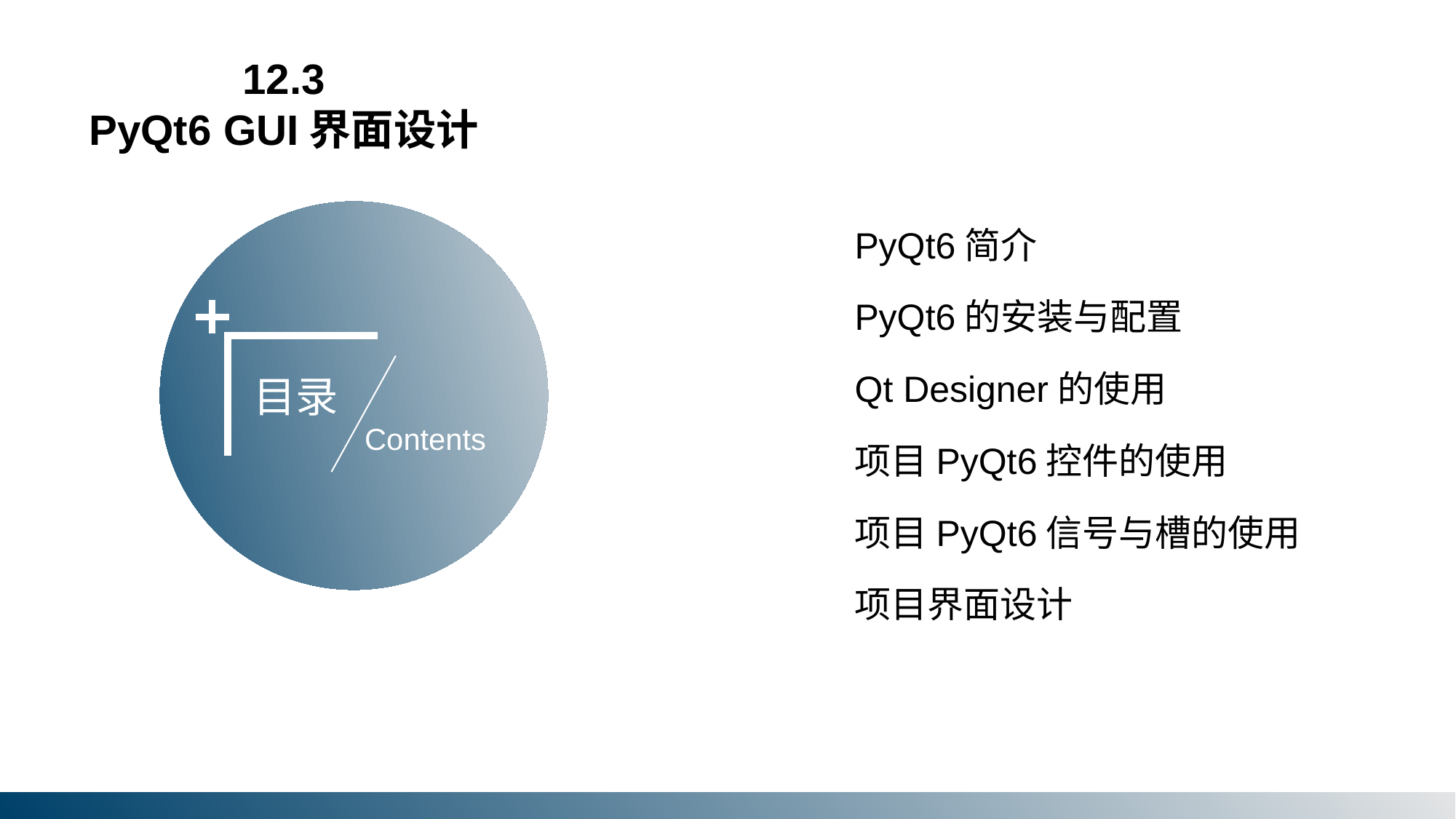

12.3
PyQt6 GUI界面设计
PyQt6简介
PyQt6的安装与配置
Qt Designer的使用
项目PyQt6控件的使用
项目PyQt6信号与槽的使用
项目界面设计